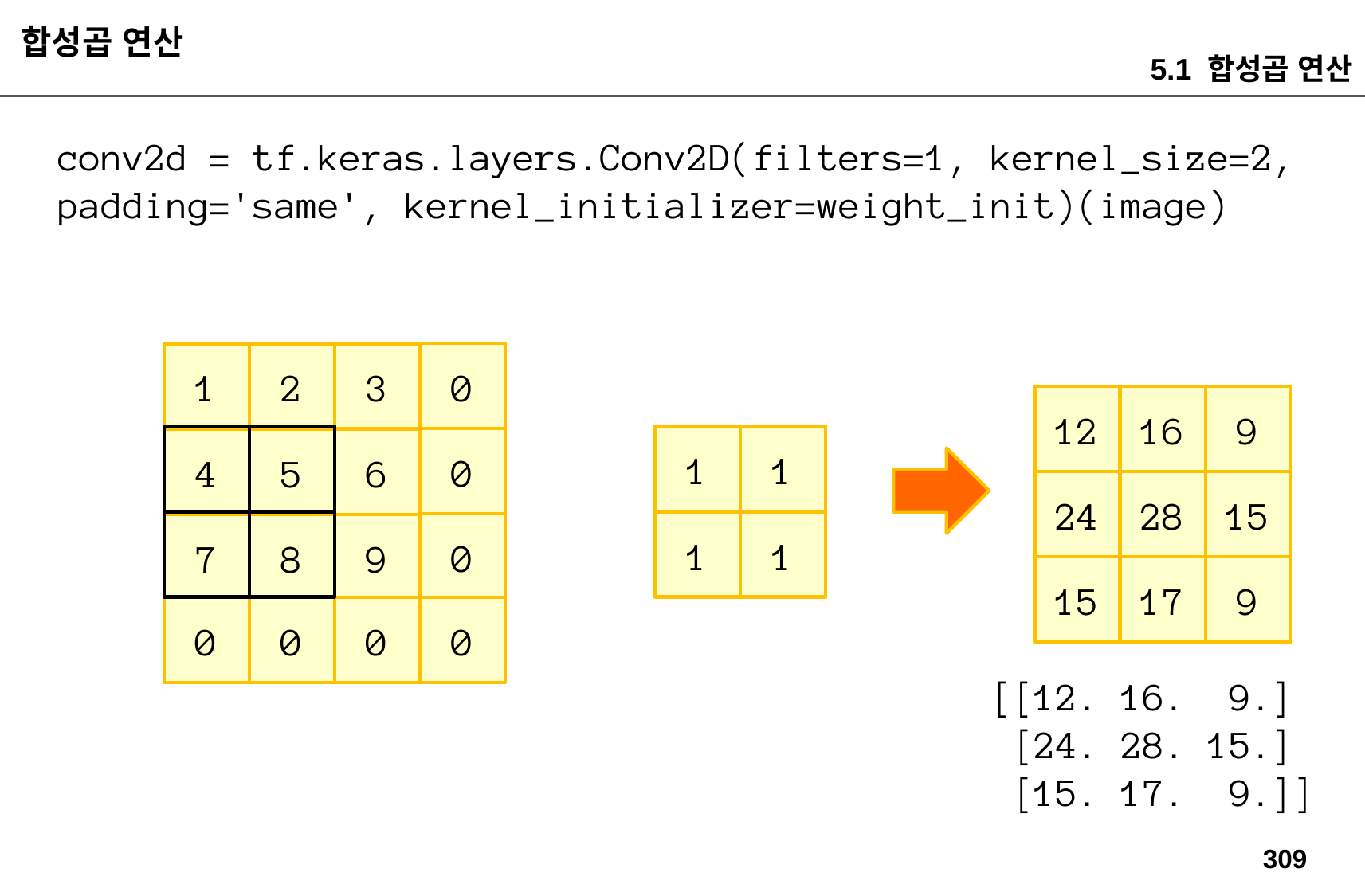

합성곱 연산
5.1 합성곱 연산
conv2d = tf.keras.layers.Conv2D(filters=1, kernel_size=2,
padding='same', kernel_initializer=weight_init)(image)

0
1
2
3
9
12
16

1
1
0
4
5
6

15
24
28
1
1
0
7
8
9
9
15
17
0
0
0
0
[[12. 16.  9.]
 [24. 28. 15.]
 [15. 17.  9.]]